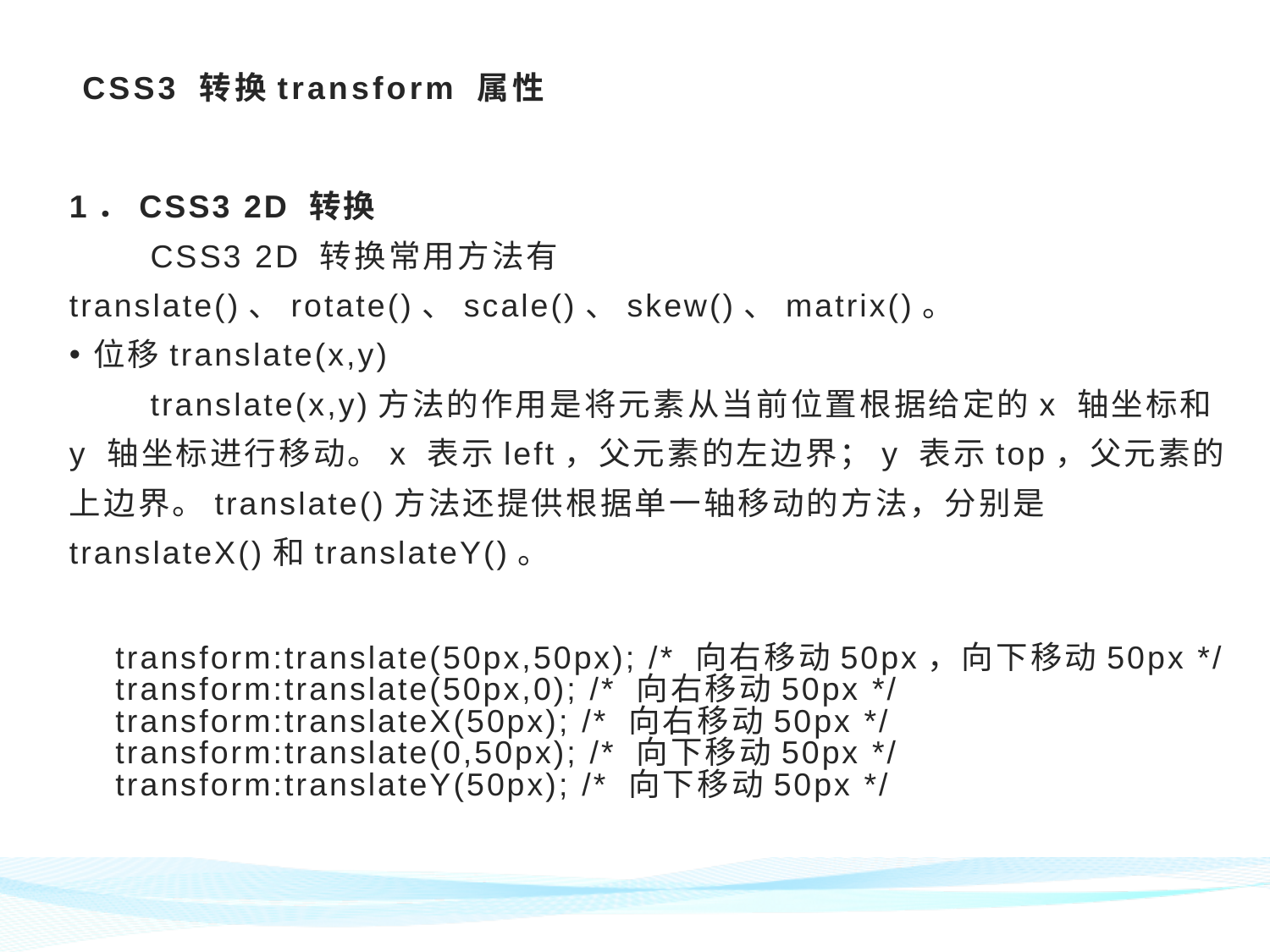

# CSS3 转换transform 属性

1．CSS3 2D 转换
       CSS3 2D 转换常用方法有translate()、rotate()、scale()、skew()、matrix()。
位移translate(x,y)
       translate(x,y)方法的作用是将元素从当前位置根据给定的x 轴坐标和y 轴坐标进行移动。x 表示left，父元素的左边界；y 表示top，父元素的上边界。translate()方法还提供根据单一轴移动的方法，分别是translateX()和translateY()。

    transform:translate(50px,50px); /* 向右移动50px，向下移动50px */
    transform:translate(50px,0); /* 向右移动50px */
    transform:translateX(50px); /* 向右移动50px */
    transform:translate(0,50px); /* 向下移动50px */
    transform:translateY(50px); /* 向下移动50px */